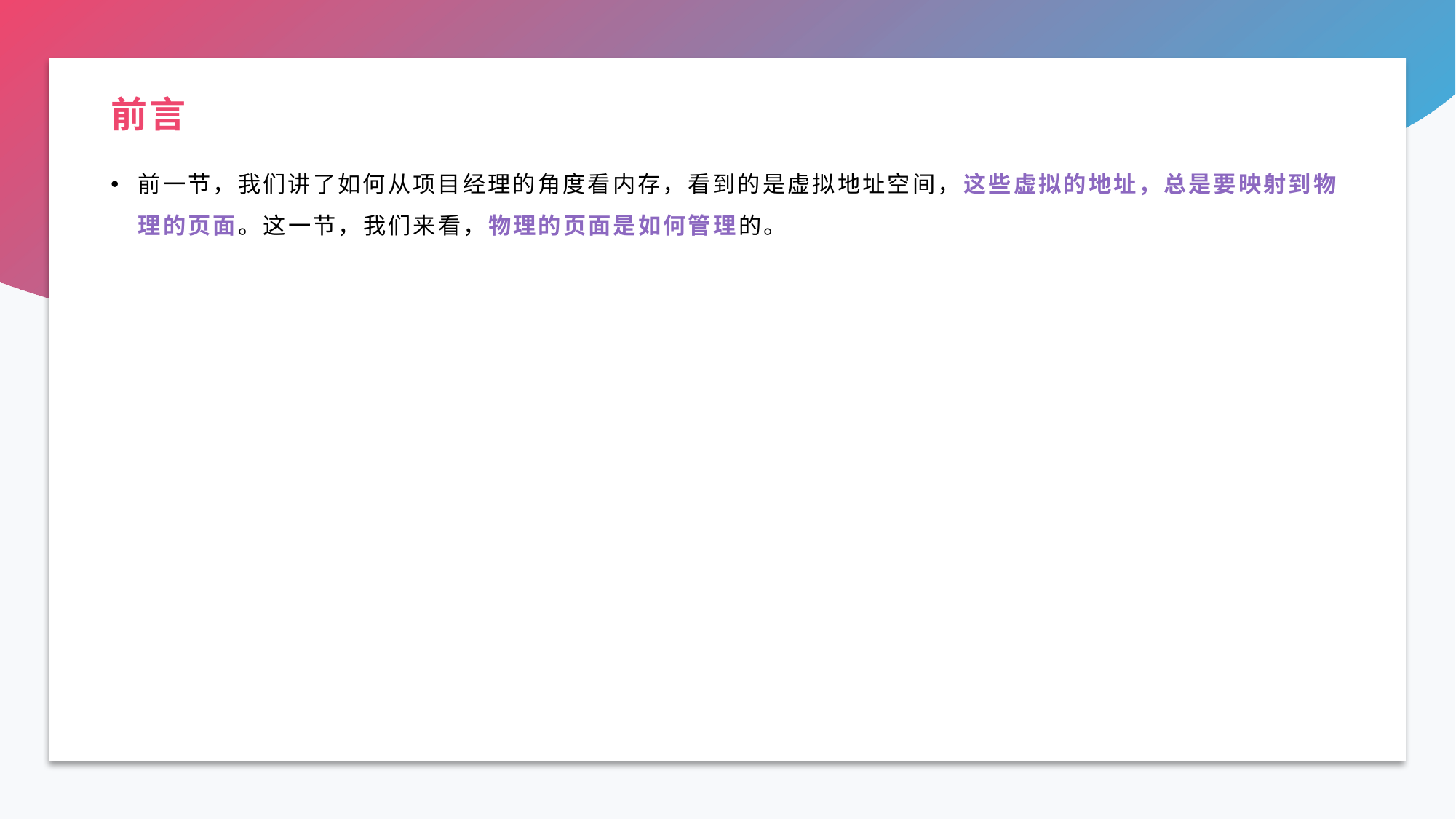

# 前言
前一节，我们讲了如何从项目经理的角度看内存，看到的是虚拟地址空间，这些虚拟的地址，总是要映射到物理的页面。这一节，我们来看，物理的页面是如何管理的。